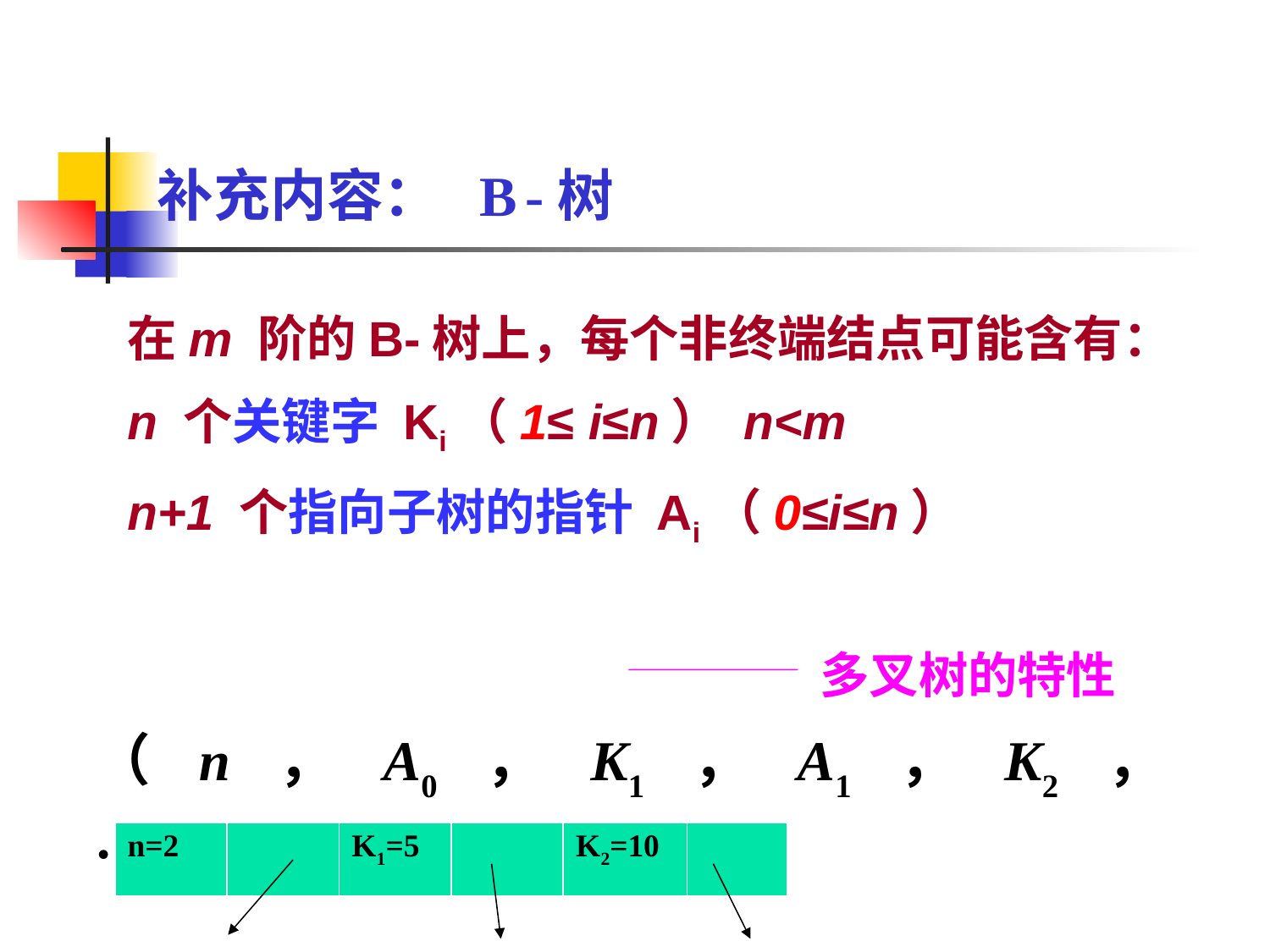

补充内容：  B -树
8.2   动态查找表
在m 阶的B-树上，每个非终端结点可能含有：
n 个关键字 Ki（1≤ i≤n） n<m
n+1 个指向子树的指针 Ai（0≤i≤n）
多叉树的特性

（n，A0，K1，A1，K2，…，Kn，An）
| n=2 |  | K1=5 |  | K2=10 |  |
| --- | --- | --- | --- | --- | --- |
101